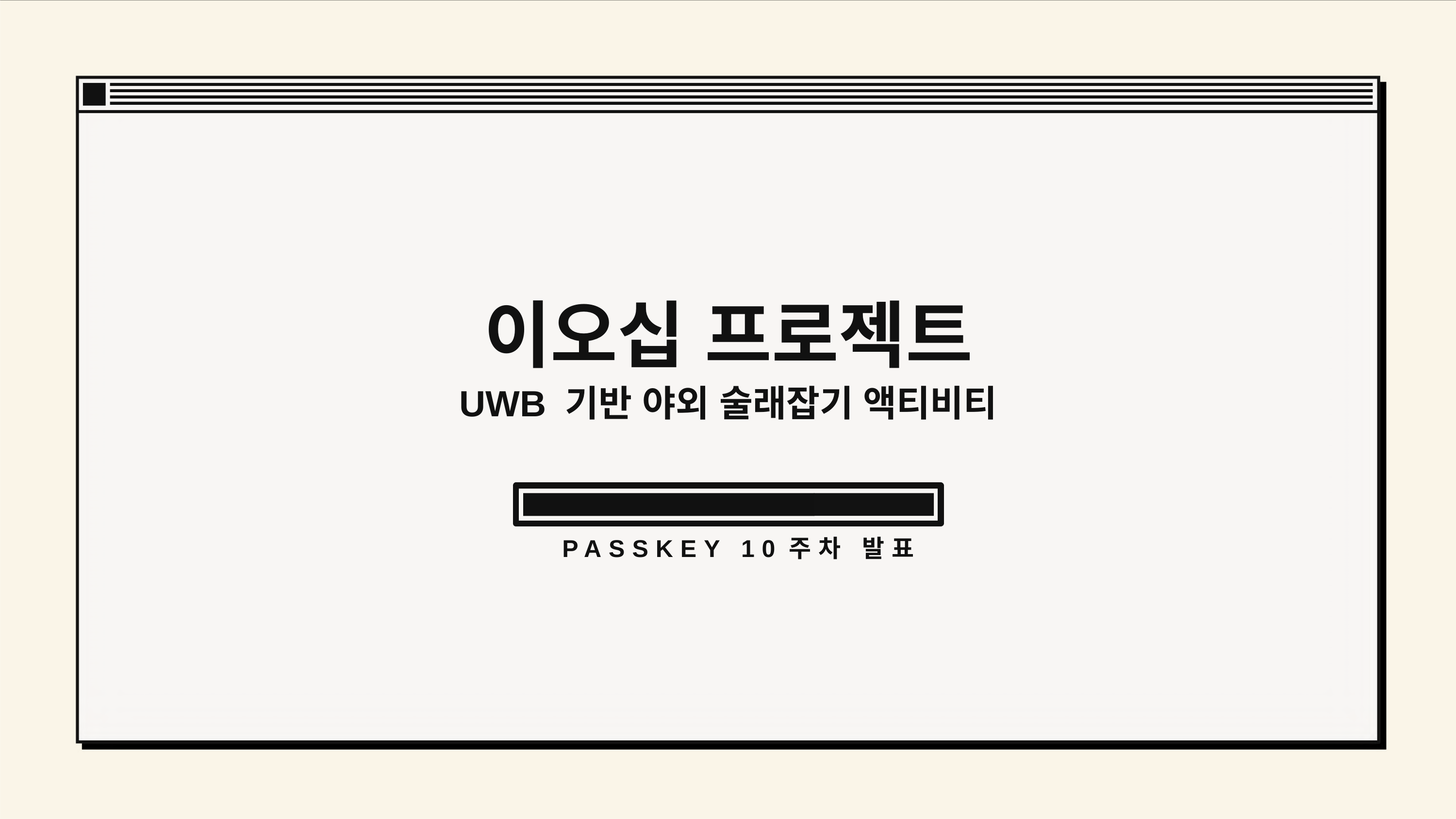

# 이오십 프로젝트
UWB 기반 야외 술래잡기 액티비티

PASSKEY 10주차 발표